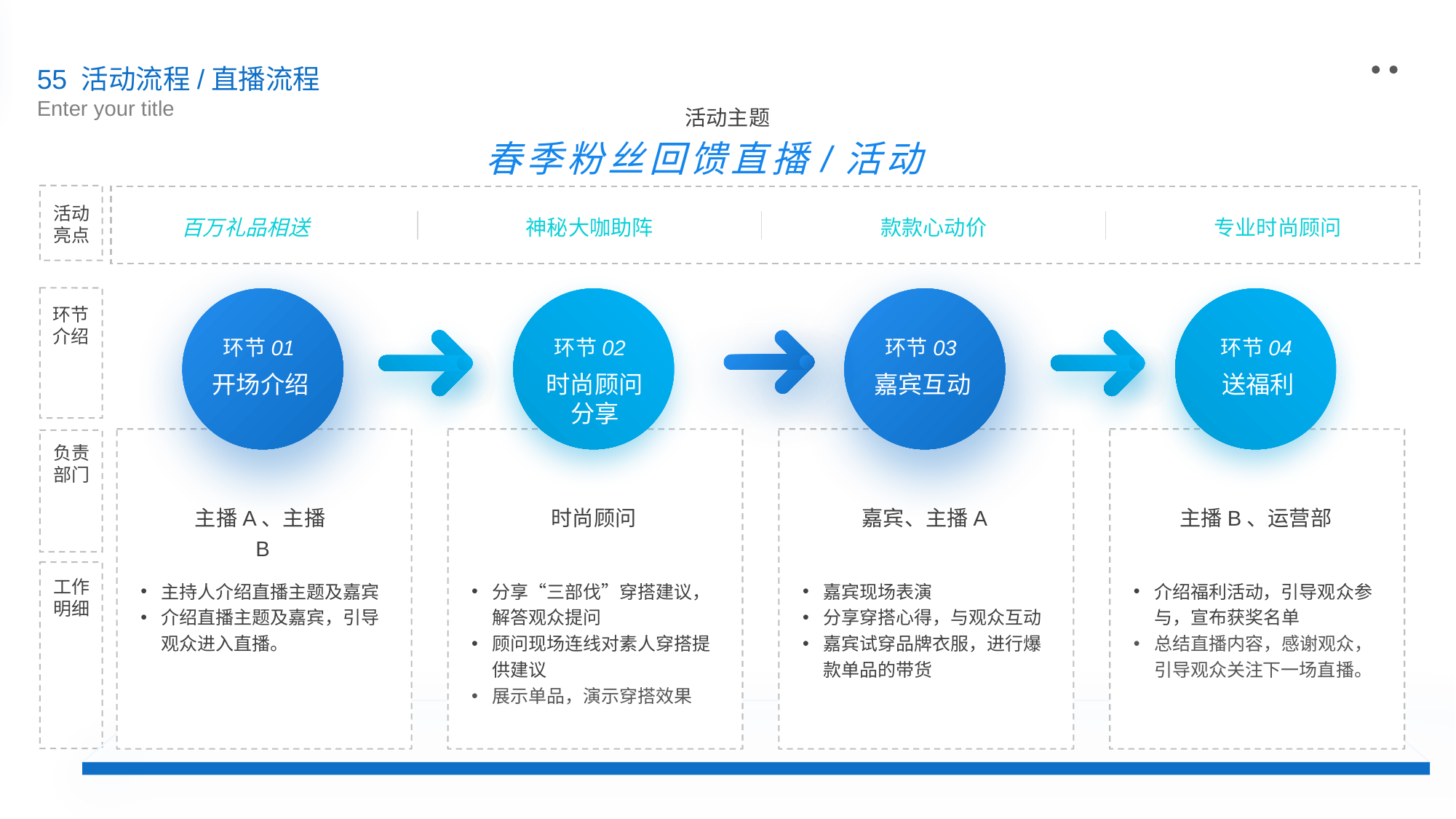

55 活动流程/直播流程

Enter your title
活动主题

春季粉丝回馈直播/活动

活动
亮点

百万礼品相送
神秘大咖助阵
款款心动价
专业时尚顾问

环节
介绍

环节01
环节02
环节03
环节04
开场介绍
时尚顾问分享
嘉宾互动
送福利

负责
部门
主播A、主播B
时尚顾问
嘉宾、主播A
主播B、运营部

工作
明细
主持人介绍直播主题及嘉宾
介绍直播主题及嘉宾，引导观众进入直播。
分享“三部伐”穿搭建议，解答观众提问
顾问现场连线对素人穿搭提供建议
展示单品，演示穿搭效果
嘉宾现场表演
分享穿搭心得，与观众互动
嘉宾试穿品牌衣服，进行爆款单品的带货
介绍福利活动，引导观众参与，宣布获奖名单
总结直播内容，感谢观众，引导观众关注下一场直播。